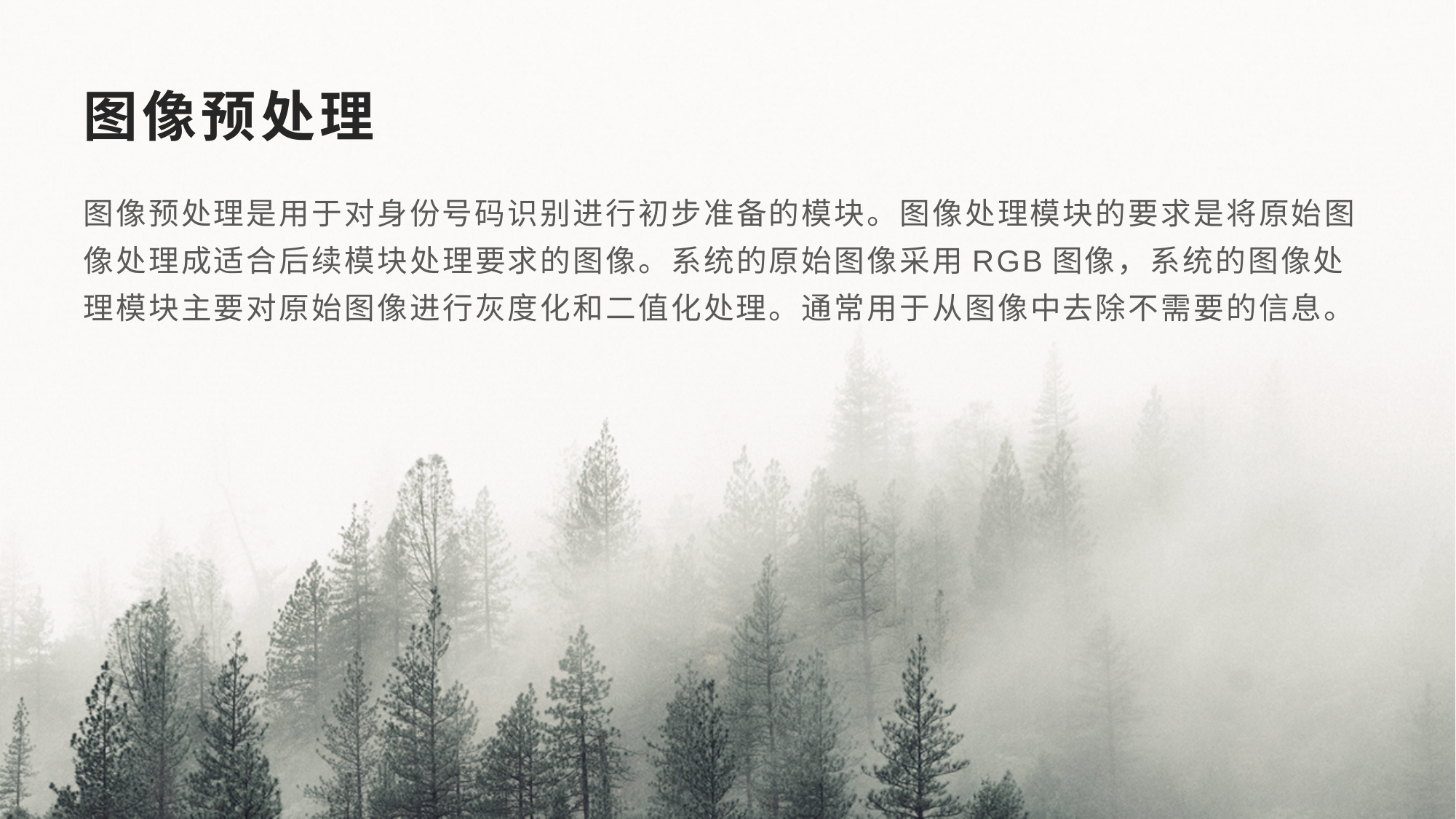

# 图像预处理
图像预处理是用于对身份号码识别进行初步准备的模块。图像处理模块的要求是将原始图像处理成适合后续模块处理要求的图像。系统的原始图像采用RGB图像，系统的图像处理模块主要对原始图像进行灰度化和二值化处理。通常用于从图像中去除不需要的信息。